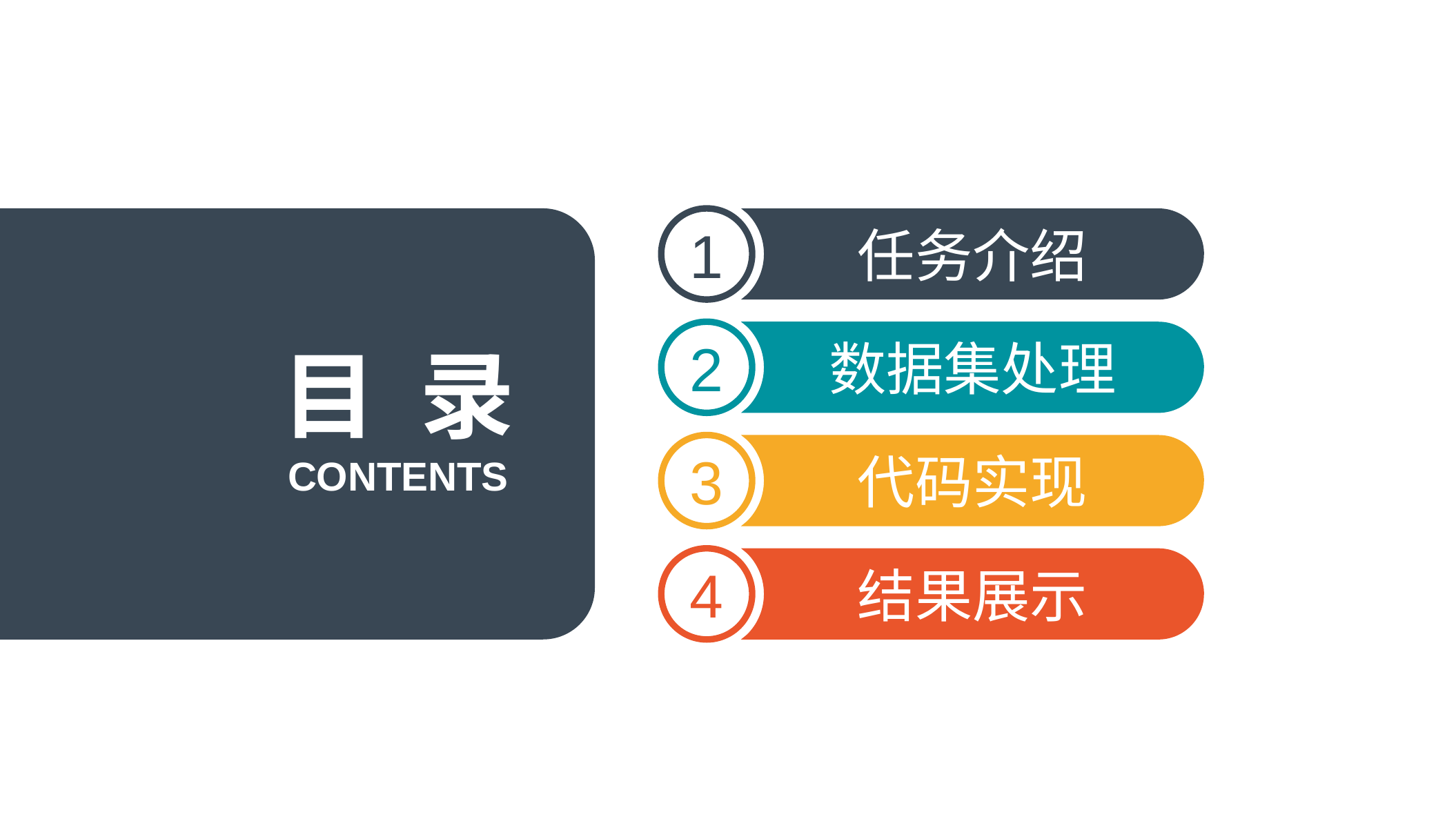

1
任务介绍
2
数据集处理
目  录
3
代码实现
CONTENTS
4
结果展示